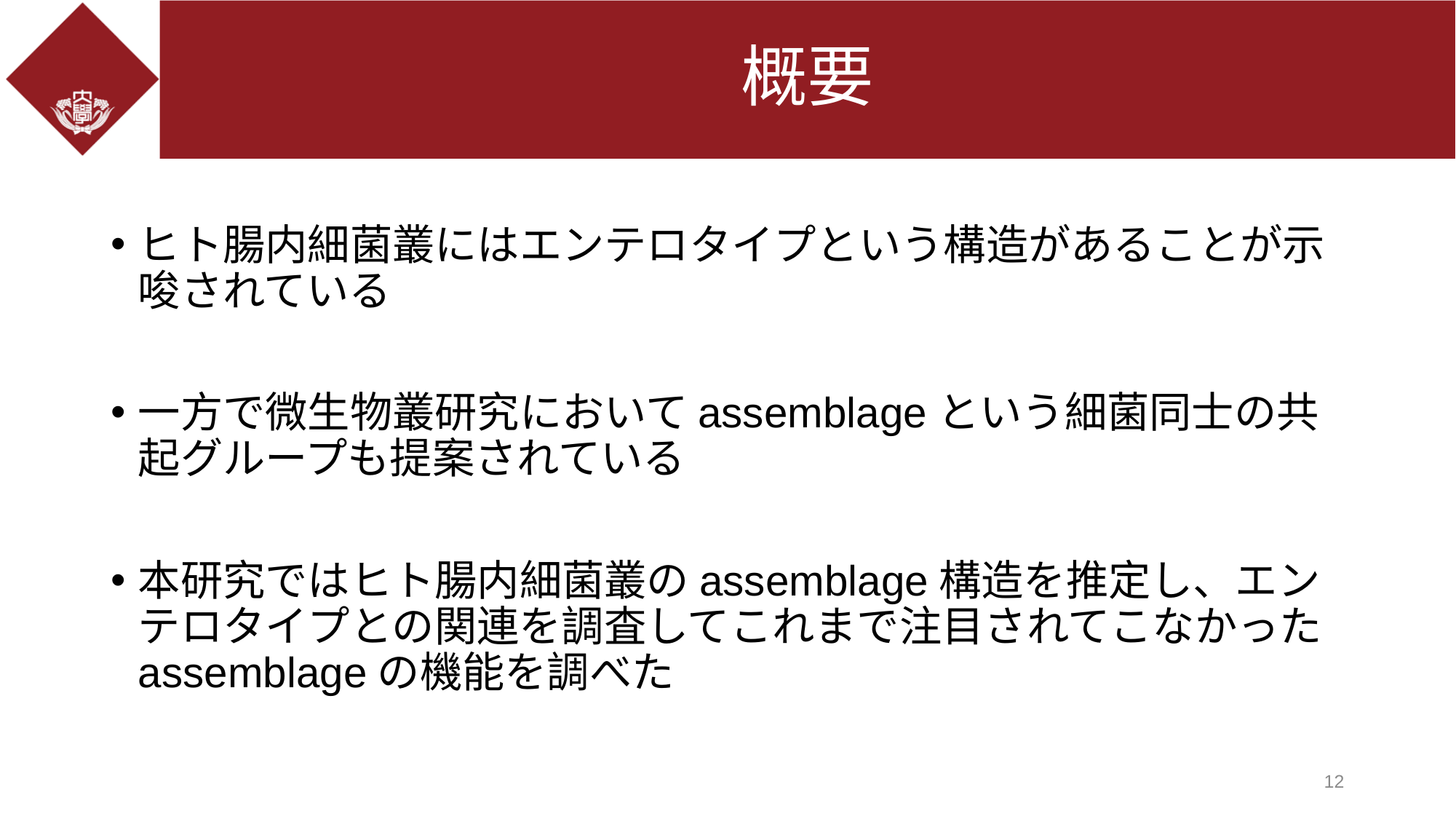

# 概要
ヒト腸内細菌叢にはエンテロタイプという構造があることが示唆されている

一方で微生物叢研究においてassemblageという細菌同士の共起グループも提案されている

本研究ではヒト腸内細菌叢のassemblage構造を推定し、エンテロタイプとの関連を調査してこれまで注目されてこなかったassemblageの機能を調べた
12